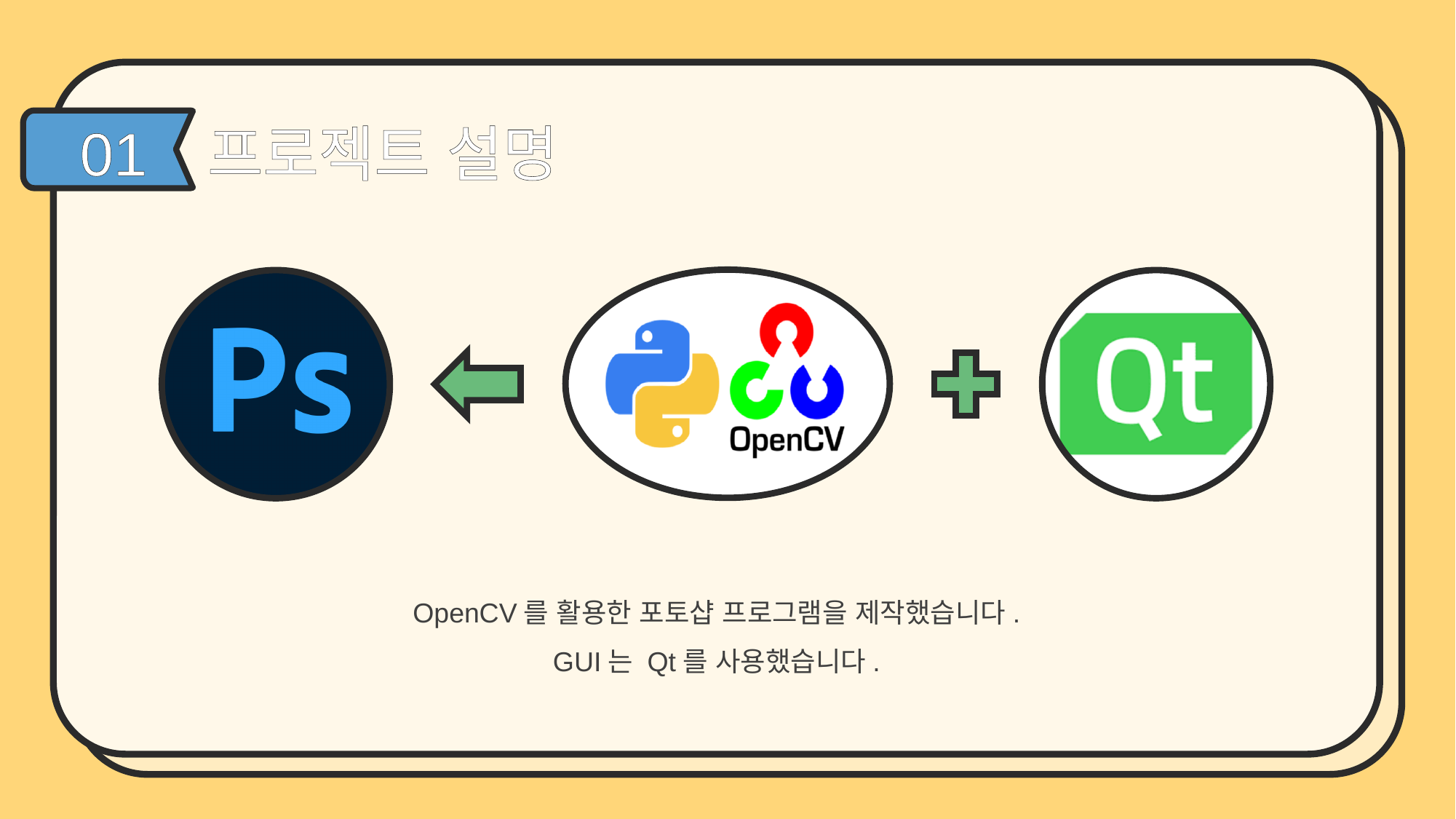

프로젝트 설명
01

OpenCV를 활용한 포토샵 프로그램을 제작했습니다.
GUI는 Qt를 사용했습니다.